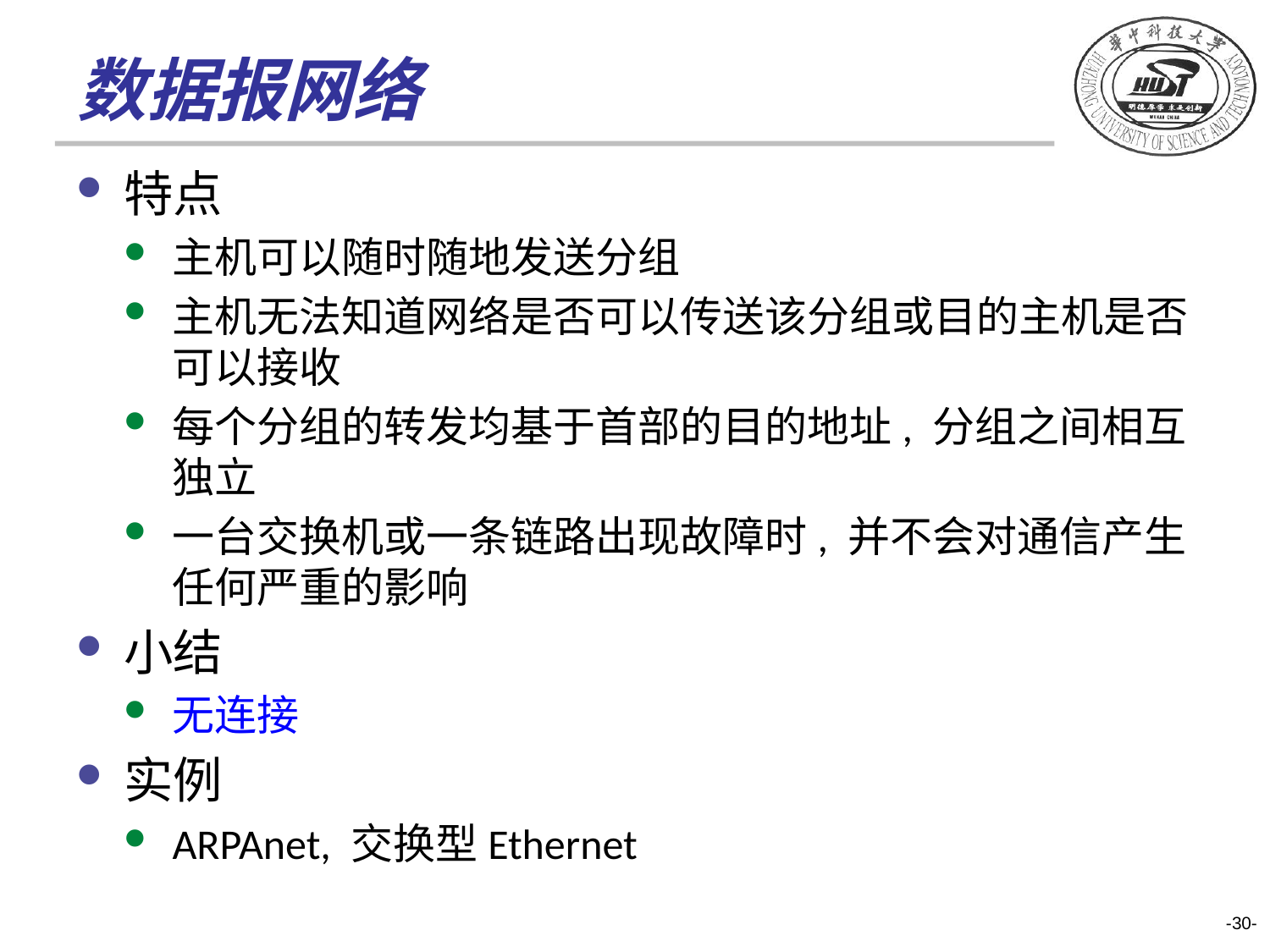

# 数据报网络
特点
主机可以随时随地发送分组
主机无法知道网络是否可以传送该分组或目的主机是否可以接收
每个分组的转发均基于首部的目的地址, 分组之间相互独立
一台交换机或一条链路出现故障时, 并不会对通信产生任何严重的影响
小结
无连接
实例
ARPAnet, 交换型Ethernet

-30-